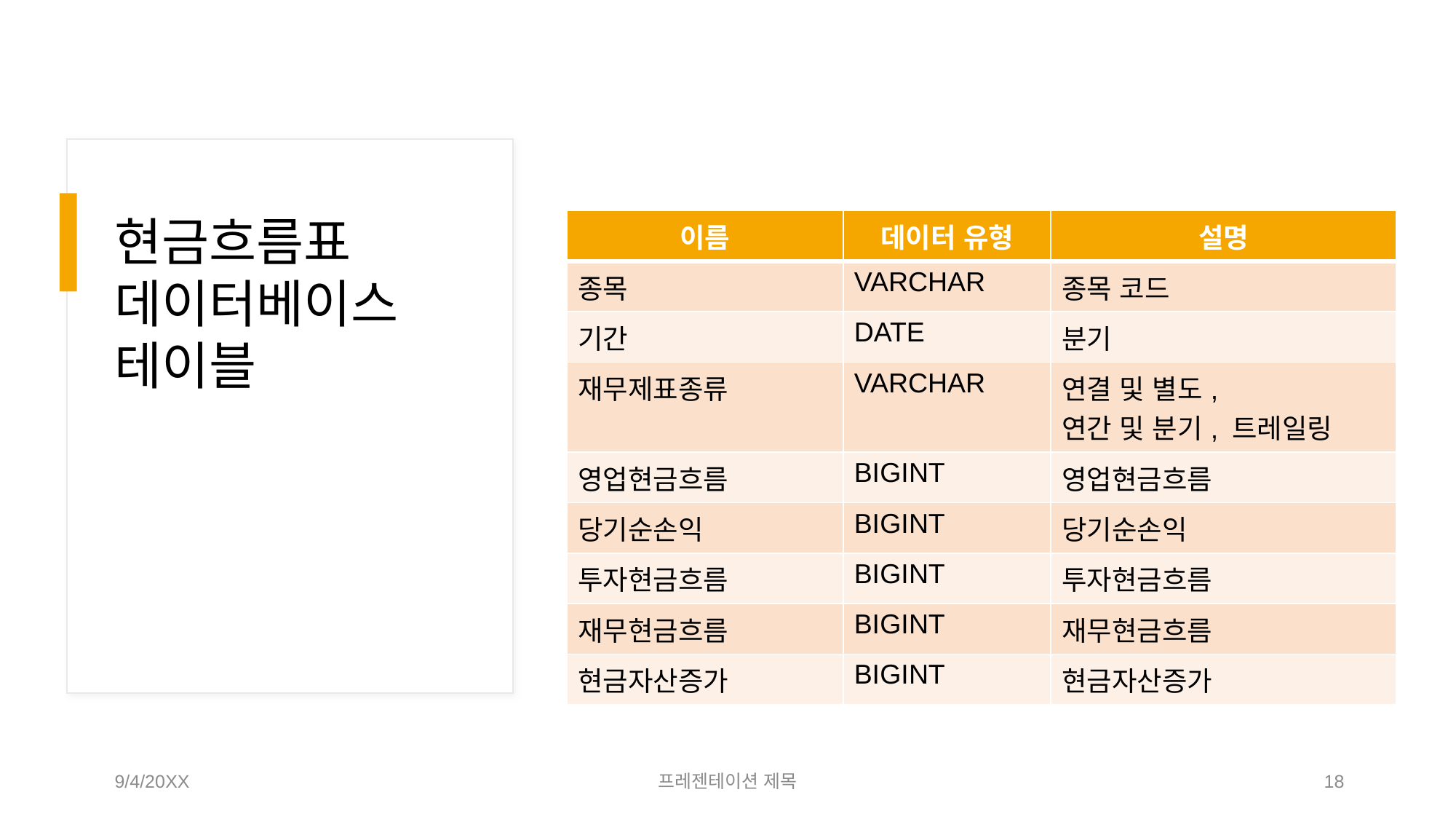

# 현금흐름표 데이터베이스 테이블
| 이름 | 데이터 유형 | 설명 |
| --- | --- | --- |
| 종목 | VARCHAR | 종목 코드 |
| 기간 | DATE | 분기 |
| 재무제표종류 | VARCHAR | 연결 및 별도, 연간 및 분기, 트레일링 |
| 영업현금흐름 | BIGINT | 영업현금흐름 |
| 당기순손익 | BIGINT | 당기순손익 |
| 투자현금흐름 | BIGINT | 투자현금흐름 |
| 재무현금흐름 | BIGINT | 재무현금흐름 |
| 현금자산증가 | BIGINT | 현금자산증가 |
9/4/20XX
프레젠테이션 제목
18